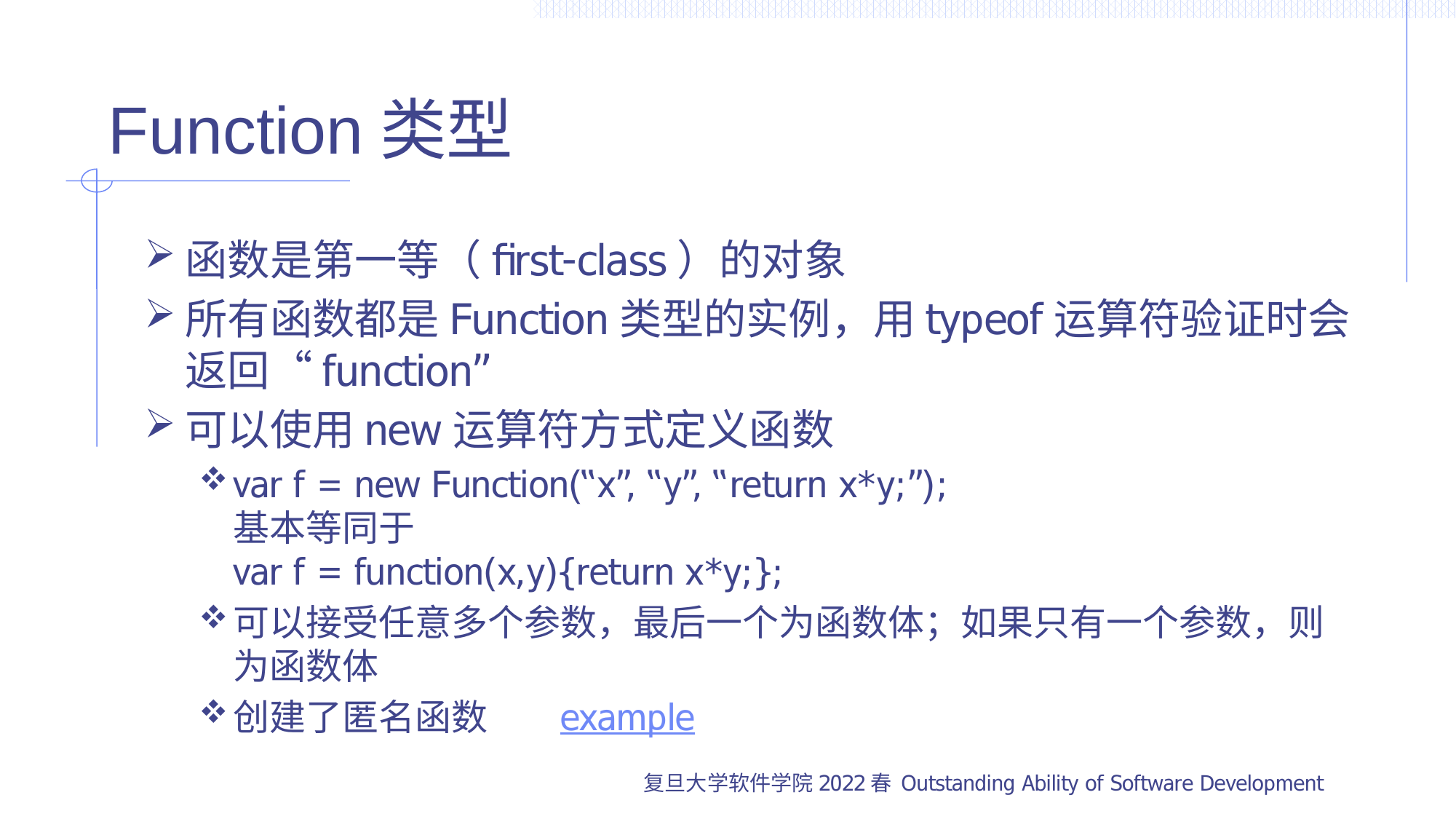

# Function类型
函数是第一等（first-class）的对象
所有函数都是Function类型的实例，用typeof运算符验证时会返回“function”
可以使用new运算符方式定义函数
var f = new Function(“x”, “y”, “return x*y;”);
基本等同于
var f = function(x,y){return x*y;};
可以接受任意多个参数，最后一个为函数体；如果只有一个参数，则为函数体
创建了匿名函数	example